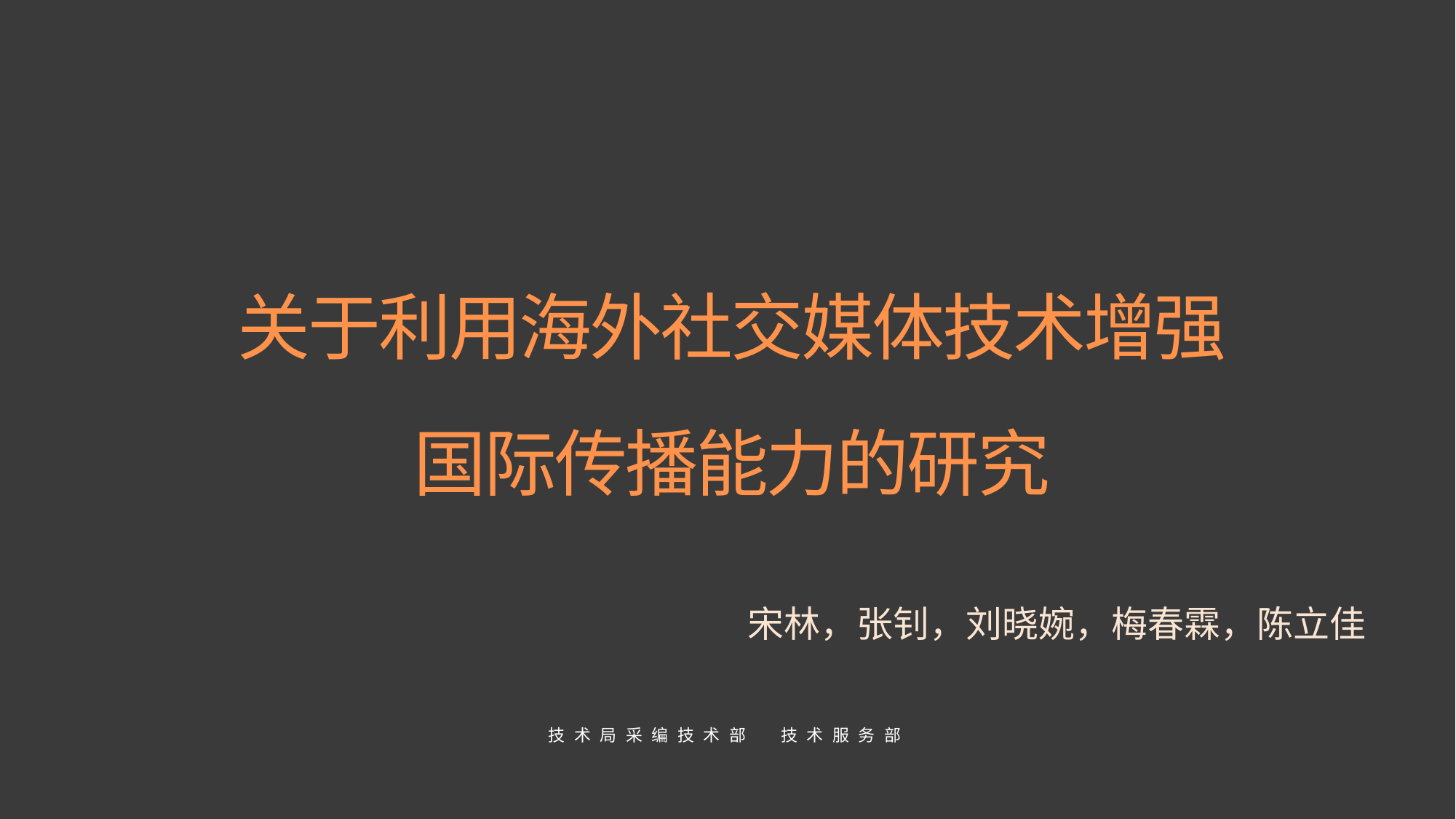

关于利用海外社交媒体技术增强
国际传播能力的研究

宋林，张钊，刘晓婉，梅春霖，陈立佳
技术局采编技术部  技术服务部